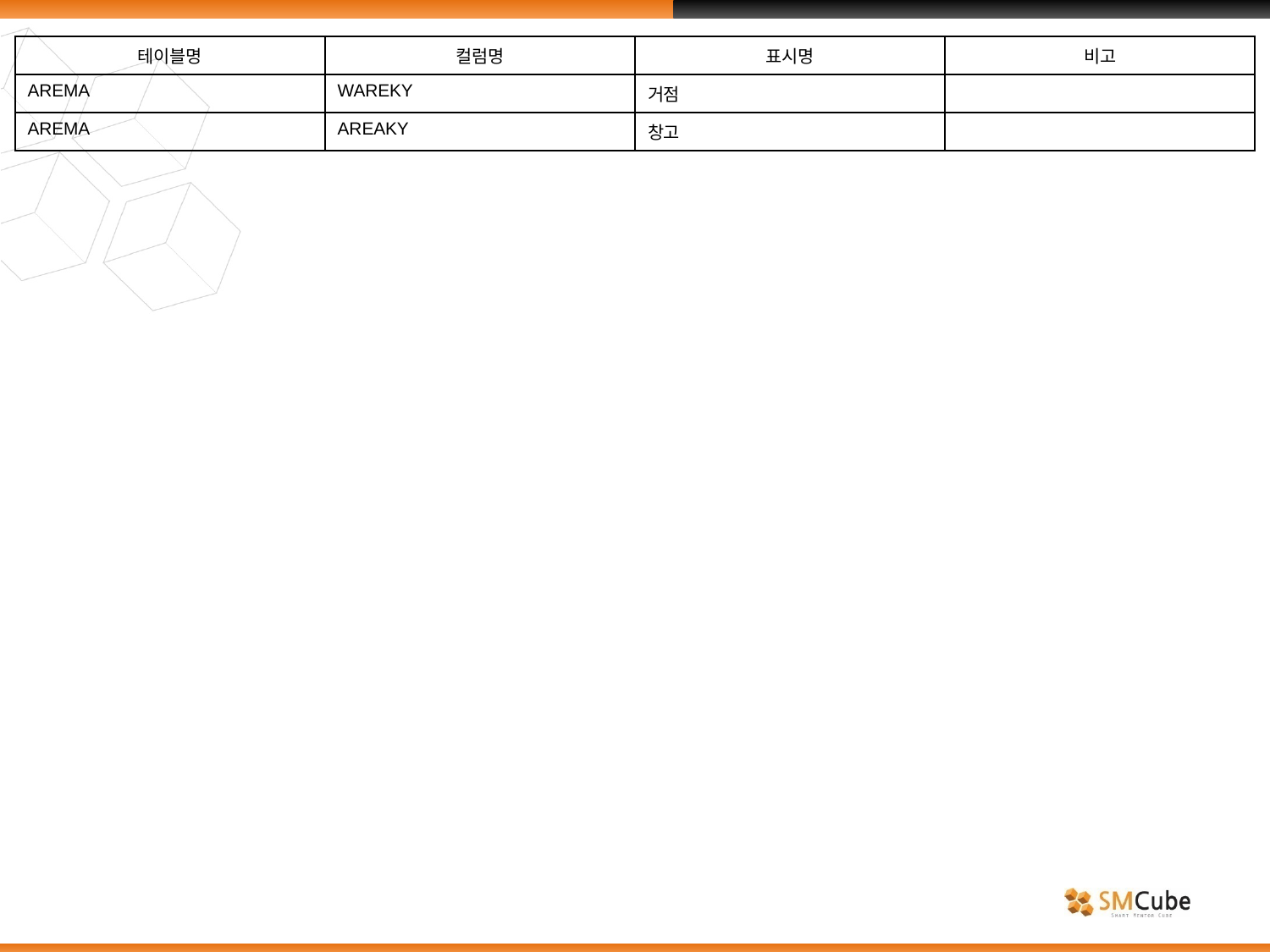

| 테이블명 | 컬럼명 | 표시명 | 비고 |
| --- | --- | --- | --- |
| AREMA | WAREKY | 거점 |  |
| AREMA | AREAKY | 창고 |  |